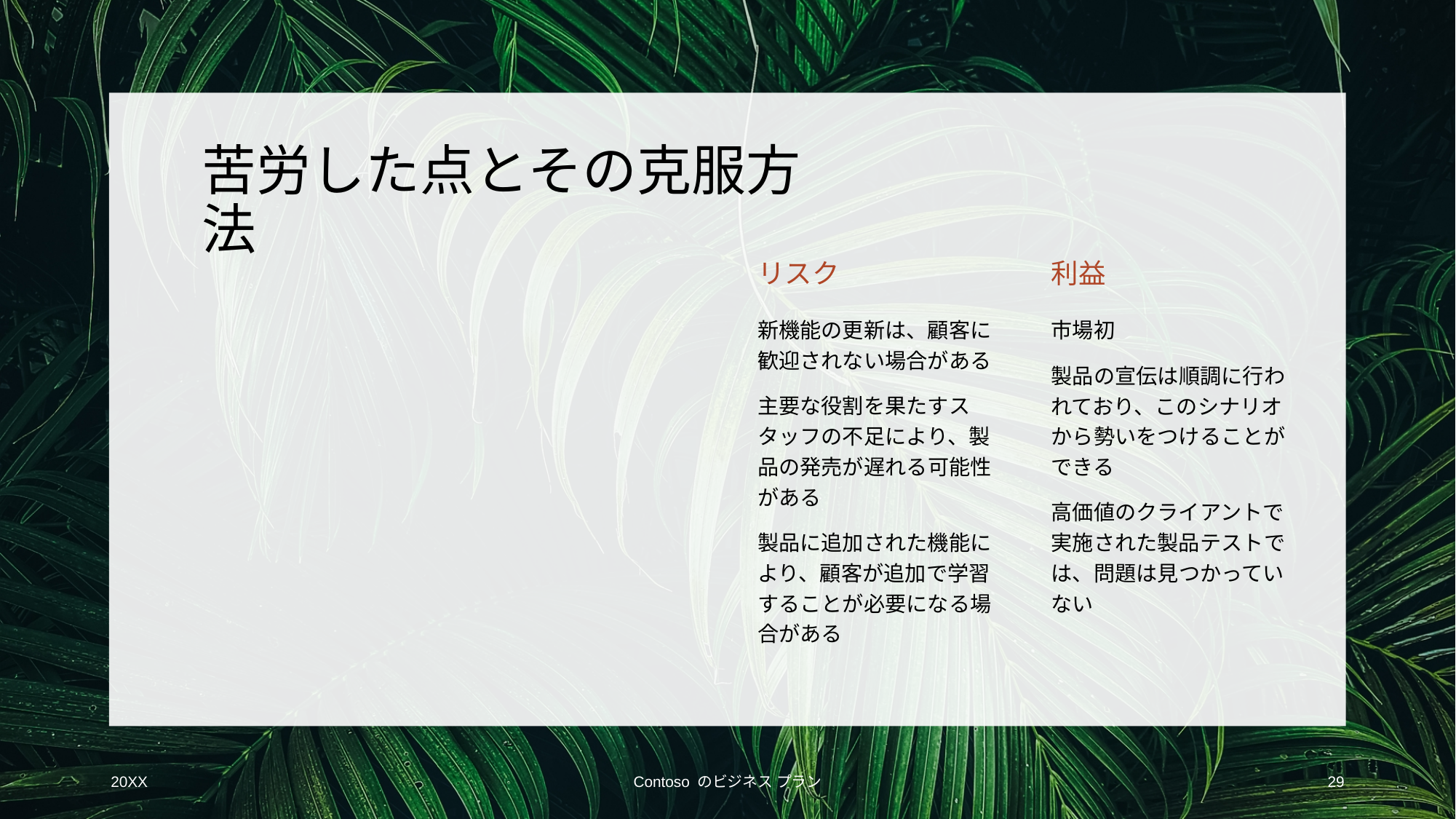

# 苦労した点とその克服方法
リスク
利益
新機能の更新は、顧客に歓迎されない場合がある
主要な役割を果たすスタッフの不足により、製品の発売が遅れる可能性がある
製品に追加された機能により、顧客が追加で学習することが必要になる場合がある
市場初
製品の宣伝は順調に行われており、このシナリオから勢いをつけることができる
高価値のクライアントで実施された製品テストでは、問題は見つかっていない
20XX
Contoso のビジネス プラン
29